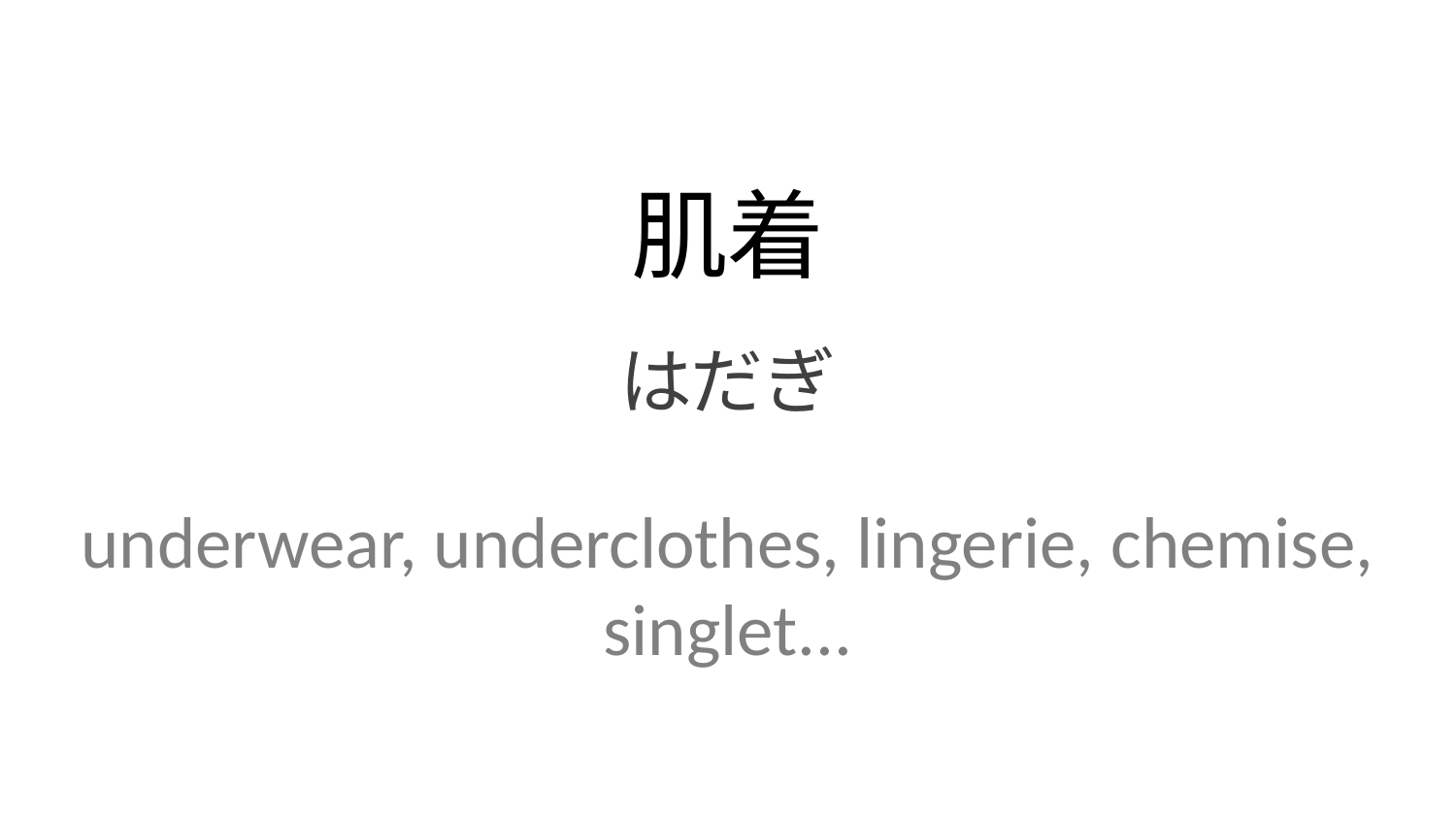

肌着

はだぎ
underwear, underclothes, lingerie, chemise, singlet...